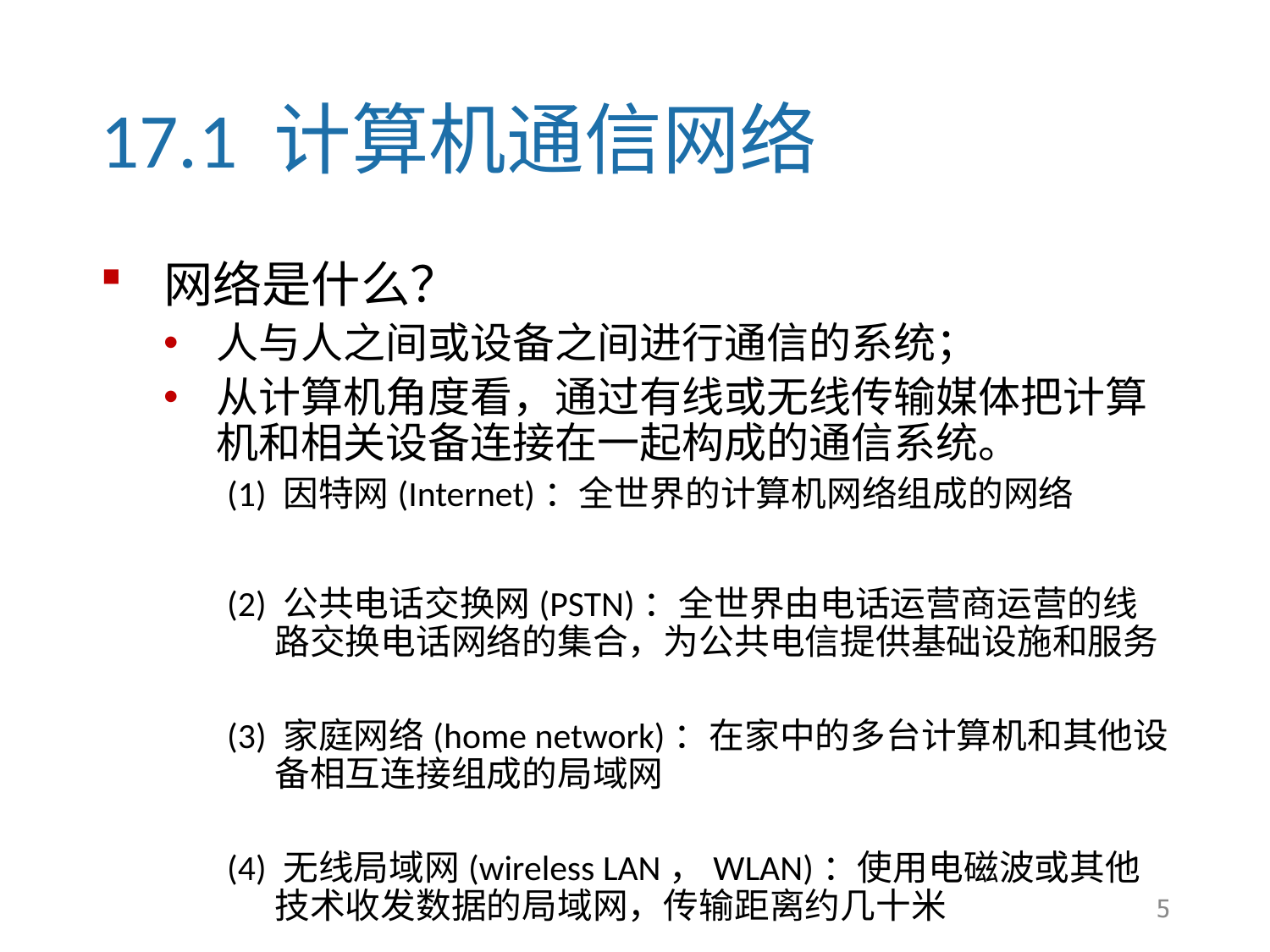

# 17.1 计算机通信网络
网络是什么？
人与人之间或设备之间进行通信的系统；
从计算机角度看，通过有线或无线传输媒体把计算机和相关设备连接在一起构成的通信系统。
(1) 因特网(Internet)：全世界的计算机网络组成的网络

(2) 公共电话交换网(PSTN)：全世界由电话运营商运营的线路交换电话网络的集合，为公共电信提供基础设施和服务

(3) 家庭网络(home network)：在家中的多台计算机和其他设备相互连接组成的局域网

(4) 无线局域网(wireless LAN，WLAN)：使用电磁波或其他技术收发数据的局域网，传输距离约几十米

5